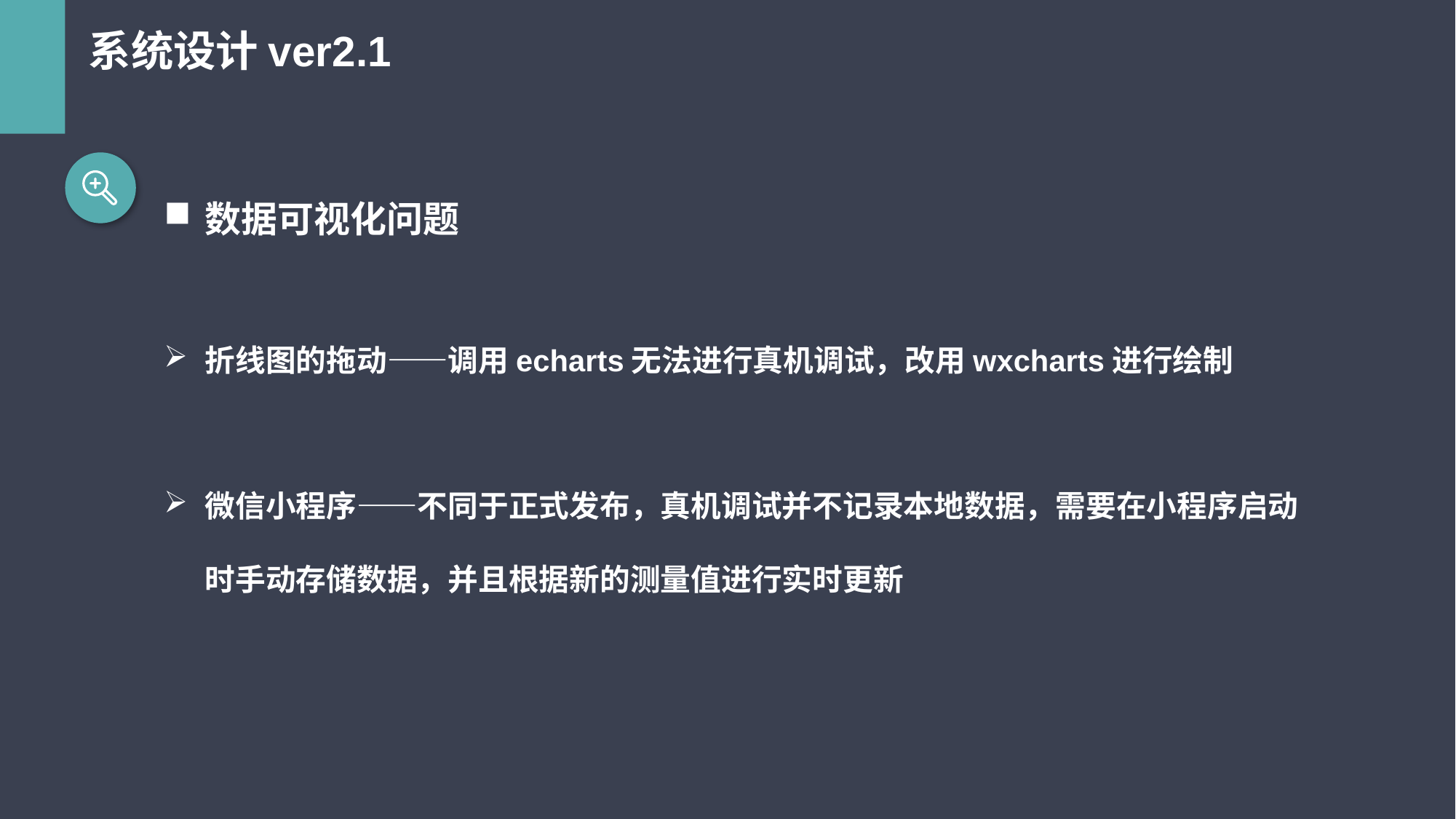

系统设计ver2.1

数据可视化问题

折线图的拖动——调用echarts无法进行真机调试，改用wxcharts进行绘制

微信小程序——不同于正式发布，真机调试并不记录本地数据，需要在小程序启动时手动存储数据，并且根据新的测量值进行实时更新